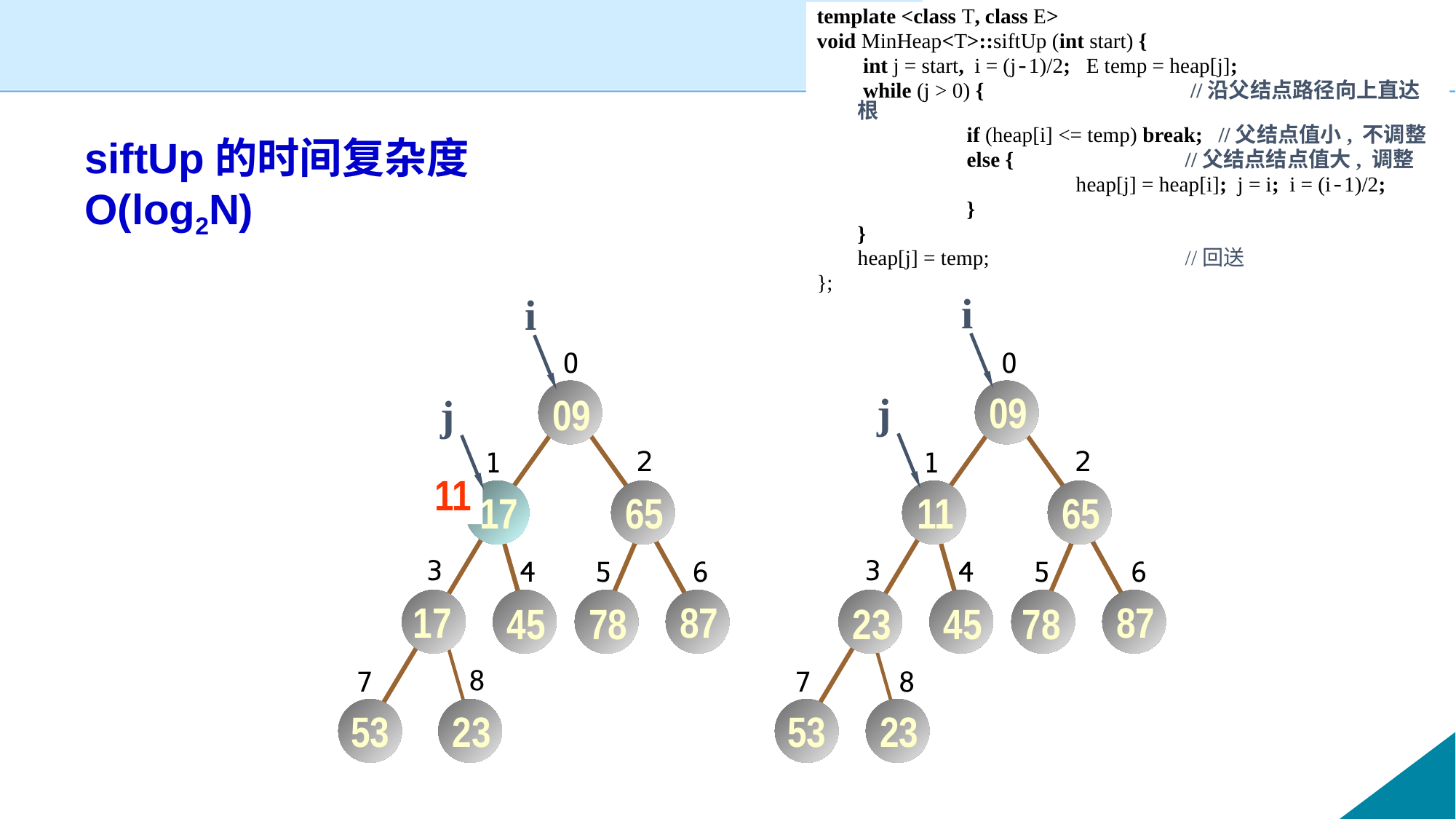

template <class T, class E>
void MinHeap<T>::siftUp (int start) {
	 int j = start,  i = (j-1)/2;   E temp = heap[j];
	 while (j > 0) {		 //沿父结点路径向上直达根
	      	if (heap[i] <= temp) break;   //父结点值小, 不调整
		else {		//父结点结点值大, 调整
			heap[j] = heap[i];  j = i;  i = (i-1)/2;
		}
	}
	heap[j] = temp;		//回送
};
siftUp的时间复杂度O(log2N)
i
i

j

09
j
09

11

17

65

11

65

17

87

87
45
78
23
45
78

53

23

53

23
0
0
2
2
1
1
3
3
4
5
6
4
5
6
8
8
7
7